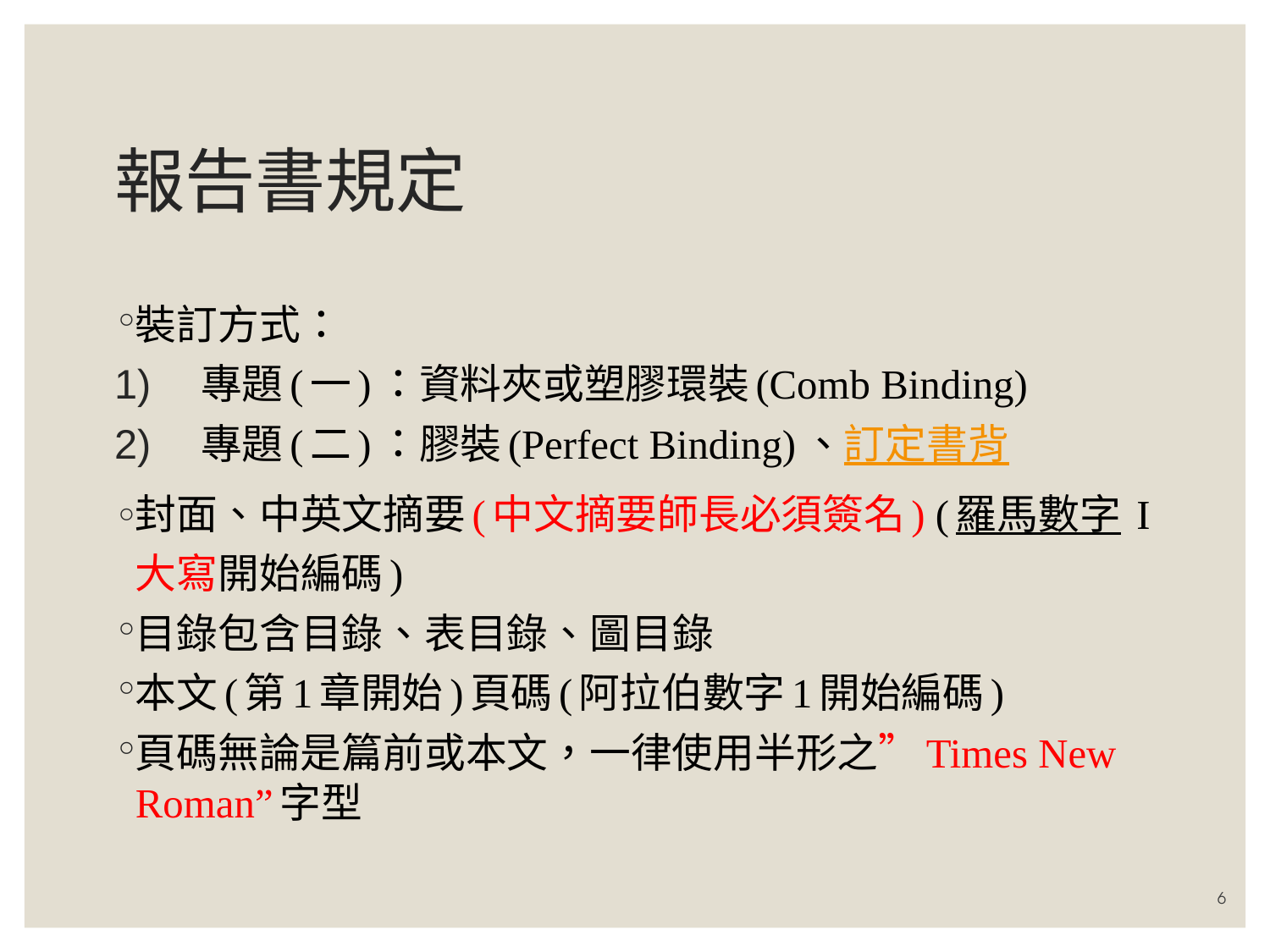

# 報告書規定
裝訂方式：
專題(一)：資料夾或塑膠環裝(Comb Binding)
專題(二)：膠裝(Perfect Binding)、訂定書背
封面、中英文摘要(中文摘要師長必須簽名) (羅馬數字 I 大寫開始編碼)
目錄包含目錄、表目錄、圖目錄
本文(第1章開始)頁碼(阿拉伯數字1開始編碼)
頁碼無論是篇前或本文，一律使用半形之”Times New Roman”字型

6